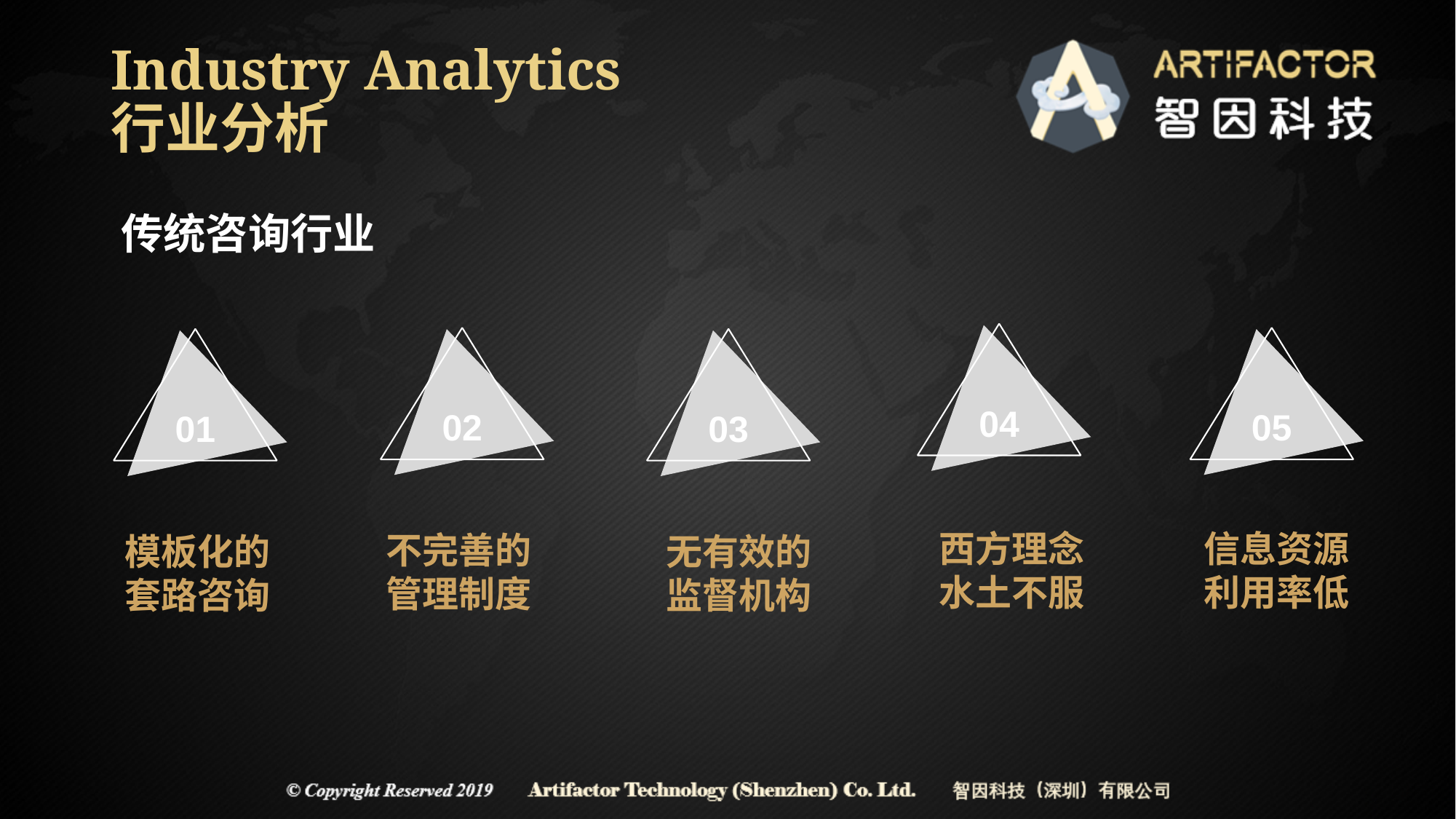

# Industry Analytics 行业分析
传统咨询行业

04

02

05

01

03
西方理念
水土不服
信息资源
利用率低
不完善的
管理制度
模板化的
套路咨询
无有效的
监督机构